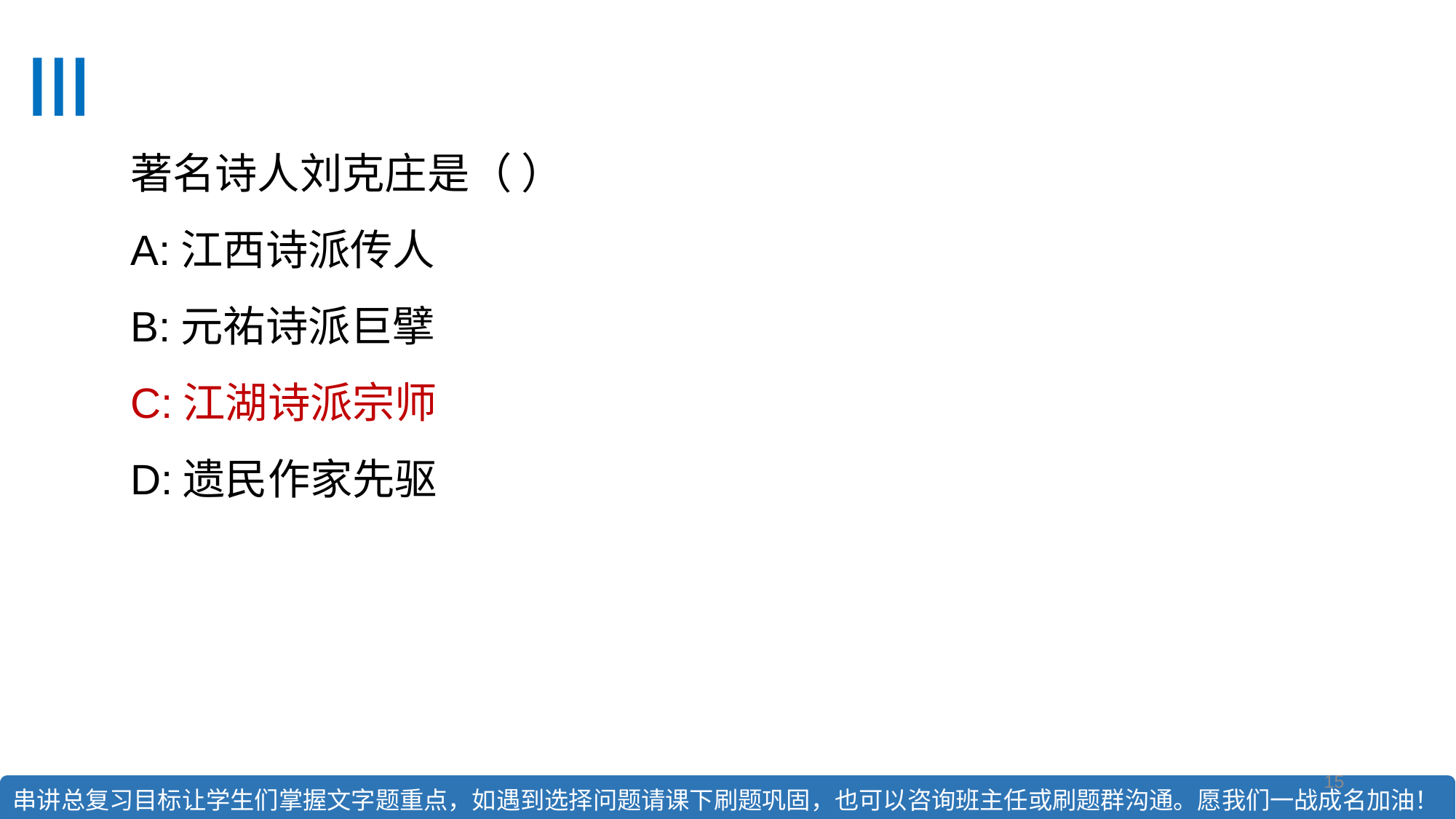

著名诗人刘克庄是（ ）
A:江西诗派传人
B:元祐诗派巨擘
C:江湖诗派宗师
D:遗民作家先驱
15